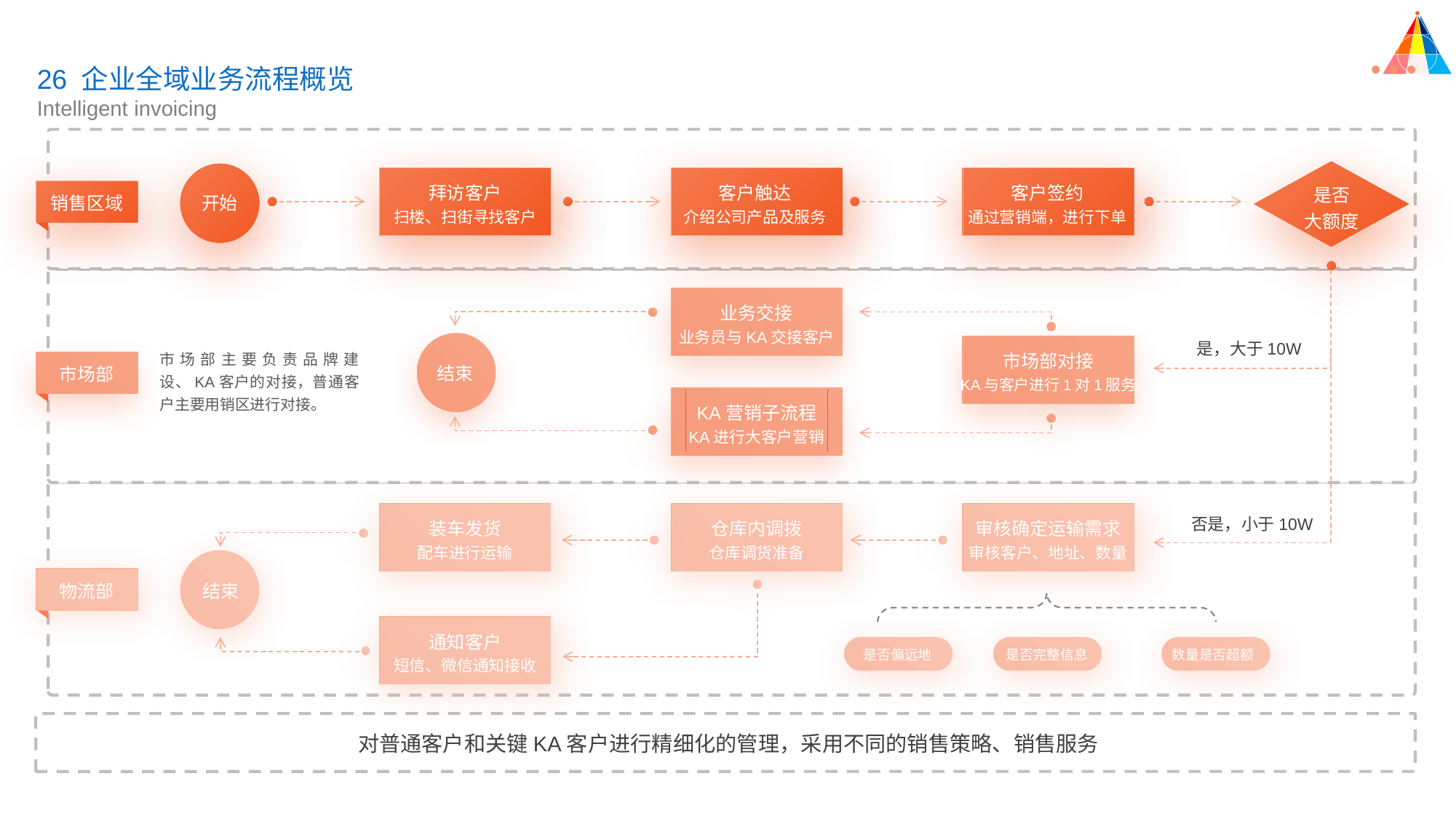

26 企业全域业务流程概览

Intelligent invoicing

拜访客户
扫楼、扫街寻找客户
客户触达
介绍公司产品及服务
客户签约
通过营销端，进行下单
是否
大额度

销售区域
开始

业务交接
业务员与KA交接客户

是，大于10W

市场部主要负责品牌建设、KA客户的对接，普通客户主要用销区进行对接。
市场部对接
KA与客户进行1对1服务

结束
市场部

KA营销子流程
KA进行大客户营销

装车发货
配车进行运输
仓库内调拨
仓库调货准备
审核确定运输需求
审核客户、地址、数量
否是，小于10W

物流部
结束

通知客户
短信、微信通知接收

是否偏远地
是否完整信息
数量是否超额

对普通客户和关键KA客户进行精细化的管理，采用不同的销售策略、销售服务